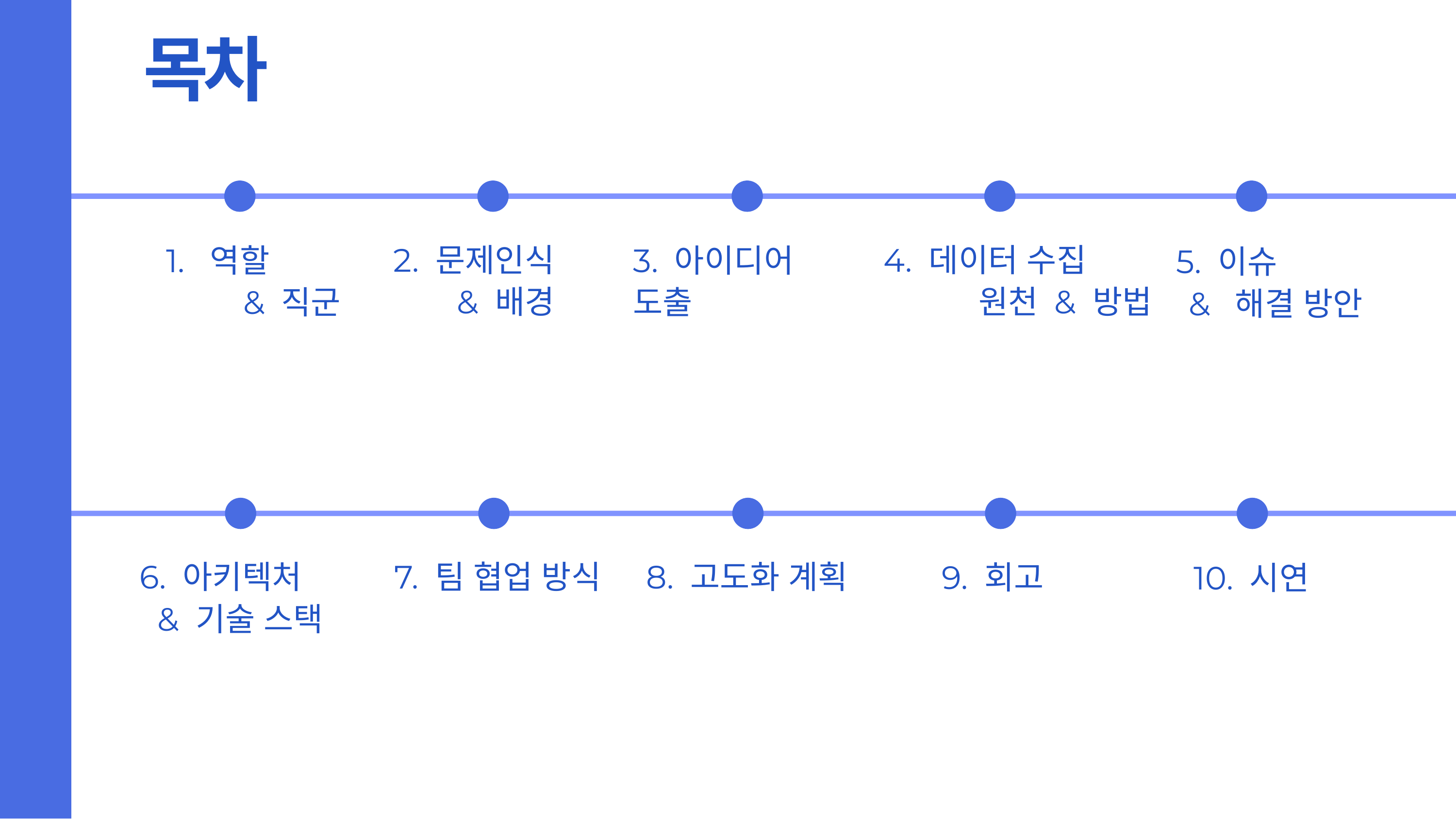

목차
PICKLE

2. 문제인식 & 배경
4. 데이터 수집
원천 & 방법
5. 이슈
&  해결 방안
 역할
& 직군

3. 아이디어 도출

6. 아키텍처
& 기술 스택
7. 팀 협업 방식
8. 고도화 계획
9. 회고

10. 시연